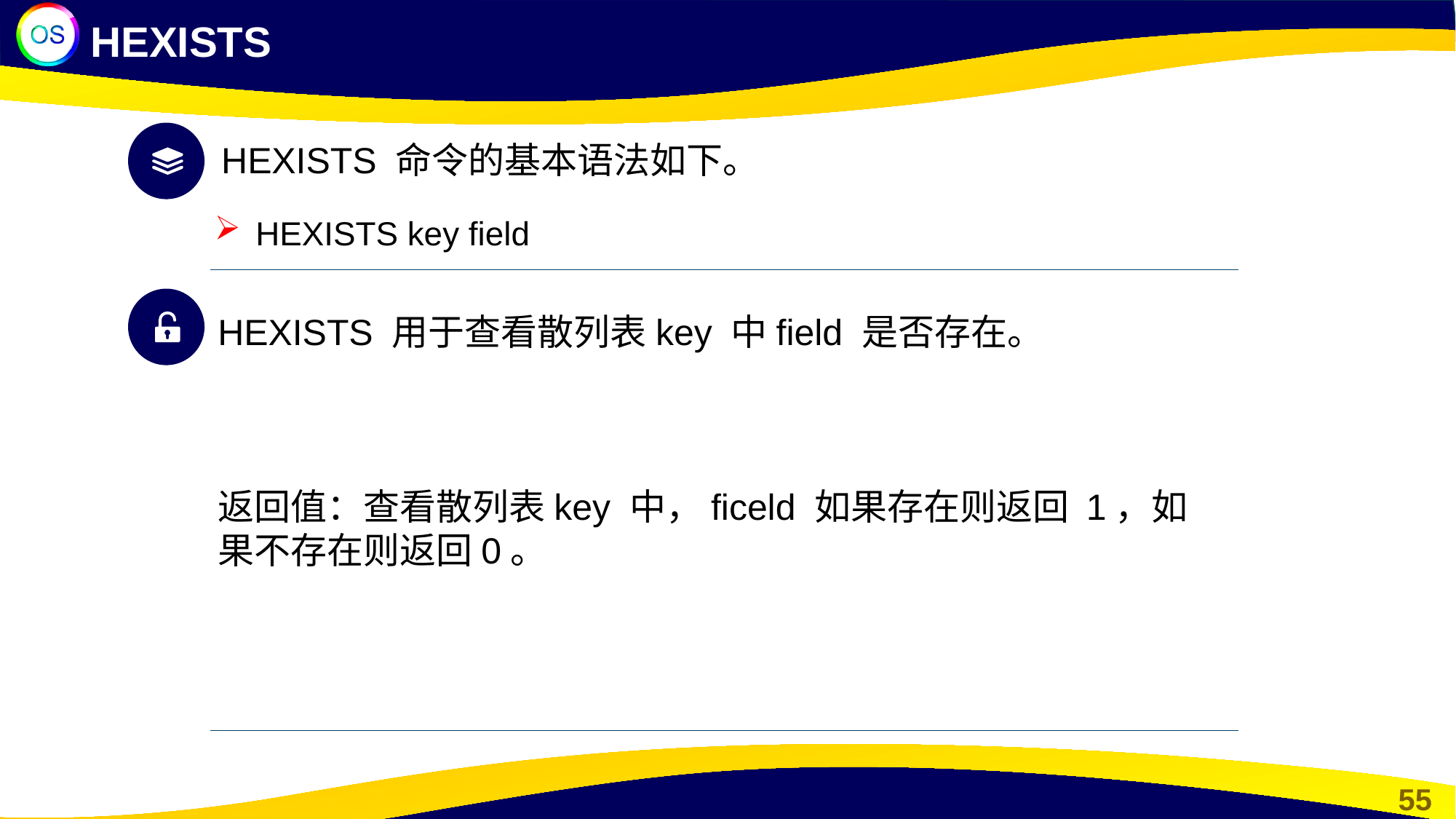

HEXISTS

HEXISTS 命令的基本语法如下。

HEXISTS key field

HEXISTS 用于查看散列表key 中field 是否存在。

返回值：查看散列表key 中，ficeld 如果存在则返回 1，如果不存在则返回0。